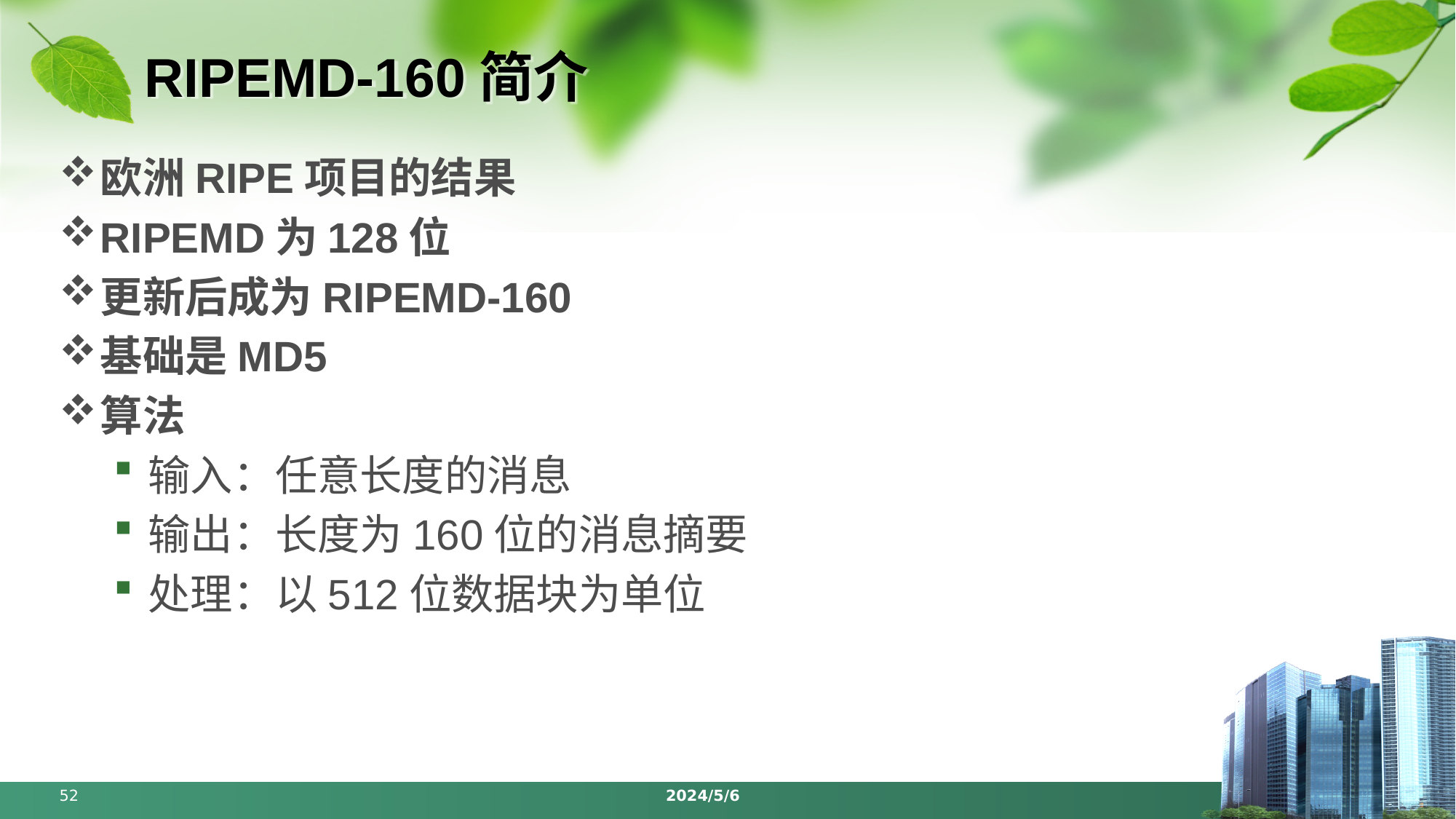

# RIPEMD-160简介
欧洲RIPE项目的结果
RIPEMD为128位
更新后成为RIPEMD-160
基础是MD5
算法
输入：任意长度的消息
输出：长度为160位的消息摘要
处理：以512位数据块为单位
52
2024/5/6